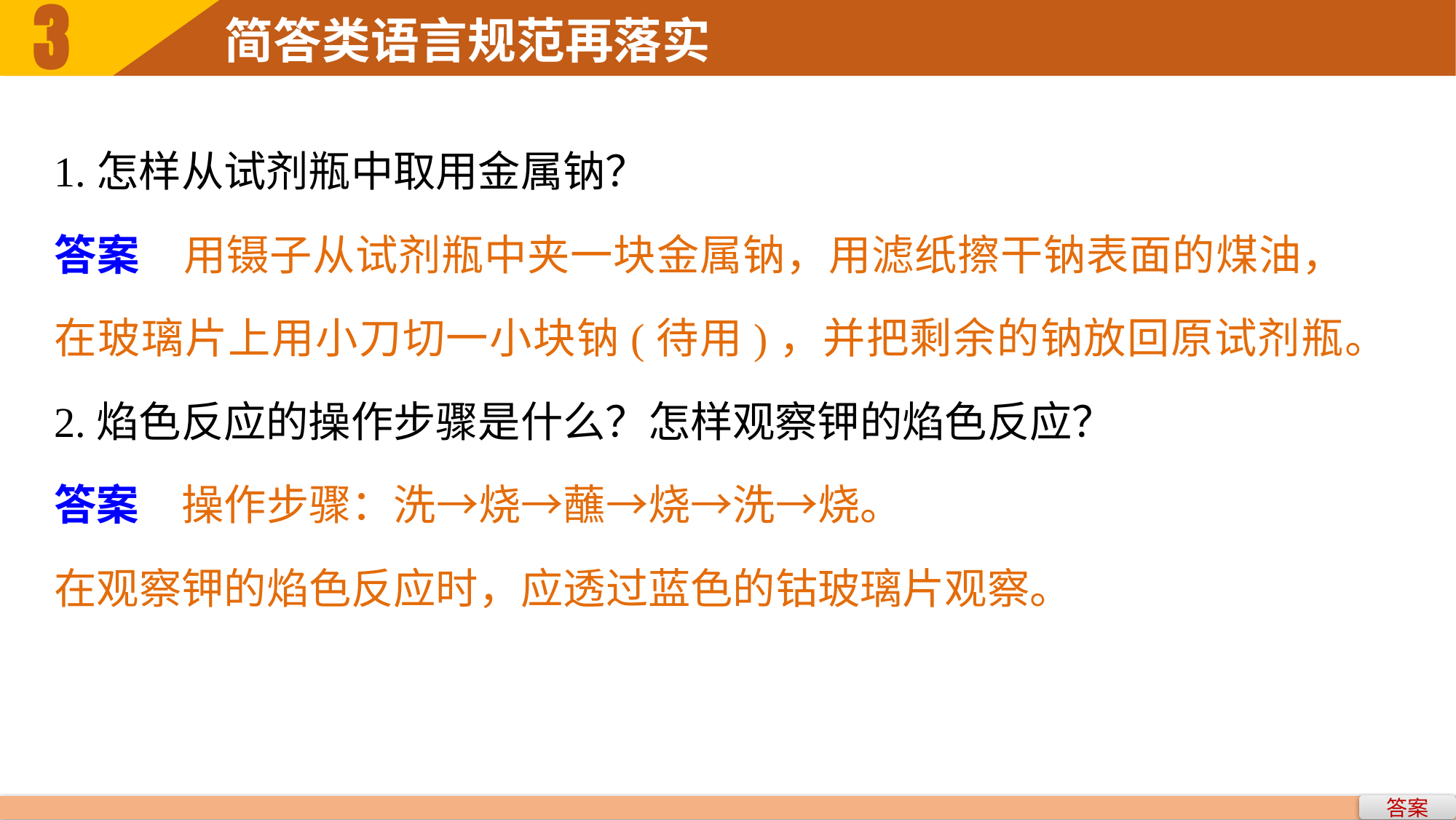

1.怎样从试剂瓶中取用金属钠？
答案　用镊子从试剂瓶中夹一块金属钠，用滤纸擦干钠表面的煤油，在玻璃片上用小刀切一小块钠(待用)，并把剩余的钠放回原试剂瓶。
2.焰色反应的操作步骤是什么？怎样观察钾的焰色反应？
答案　操作步骤：洗→烧→蘸→烧→洗→烧。
在观察钾的焰色反应时，应透过蓝色的钴玻璃片观察。
答案